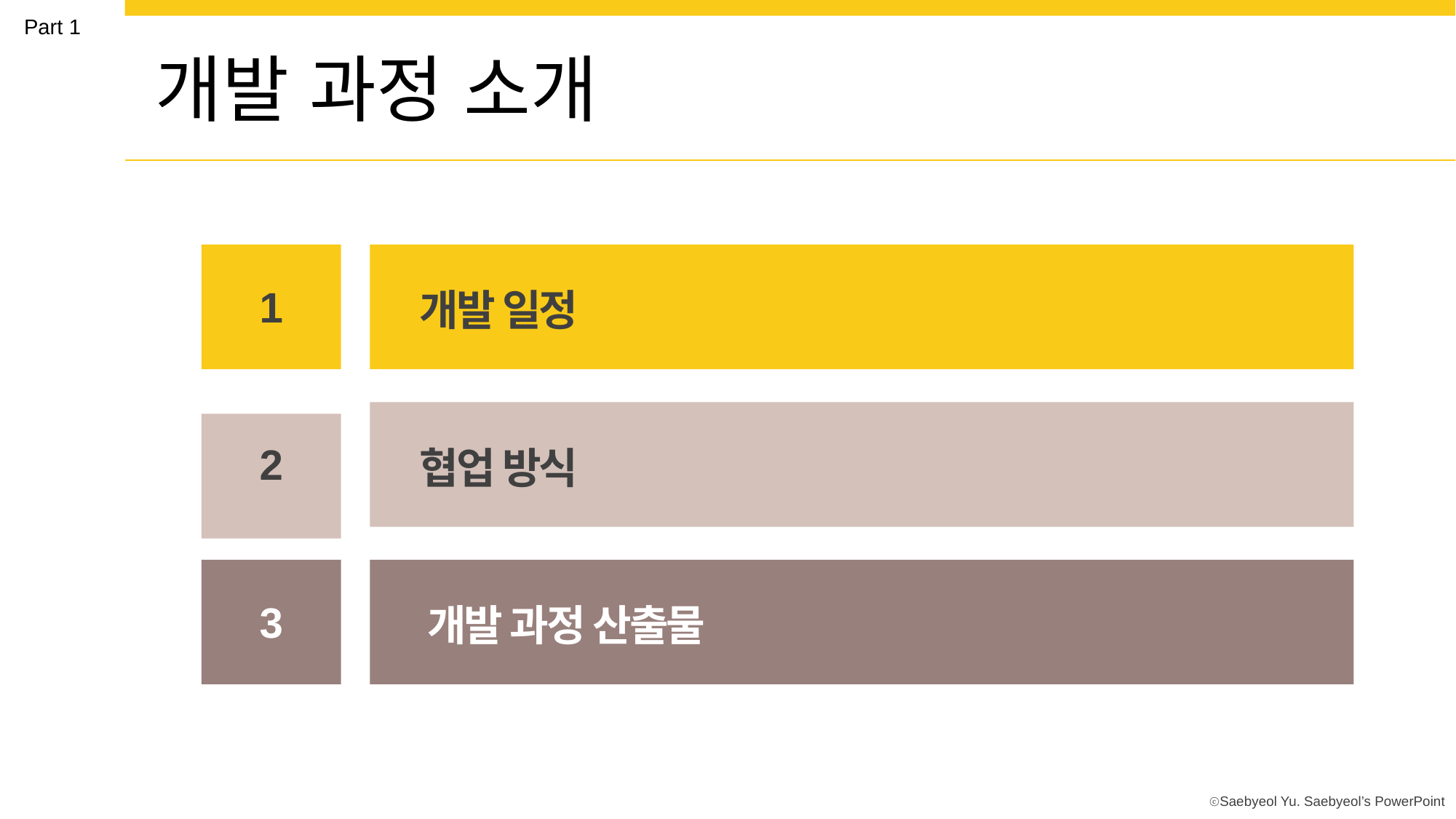

Part 1
개발 과정 소개

1
개발 일정

2
협업 방식

3
개발 과정 산출물